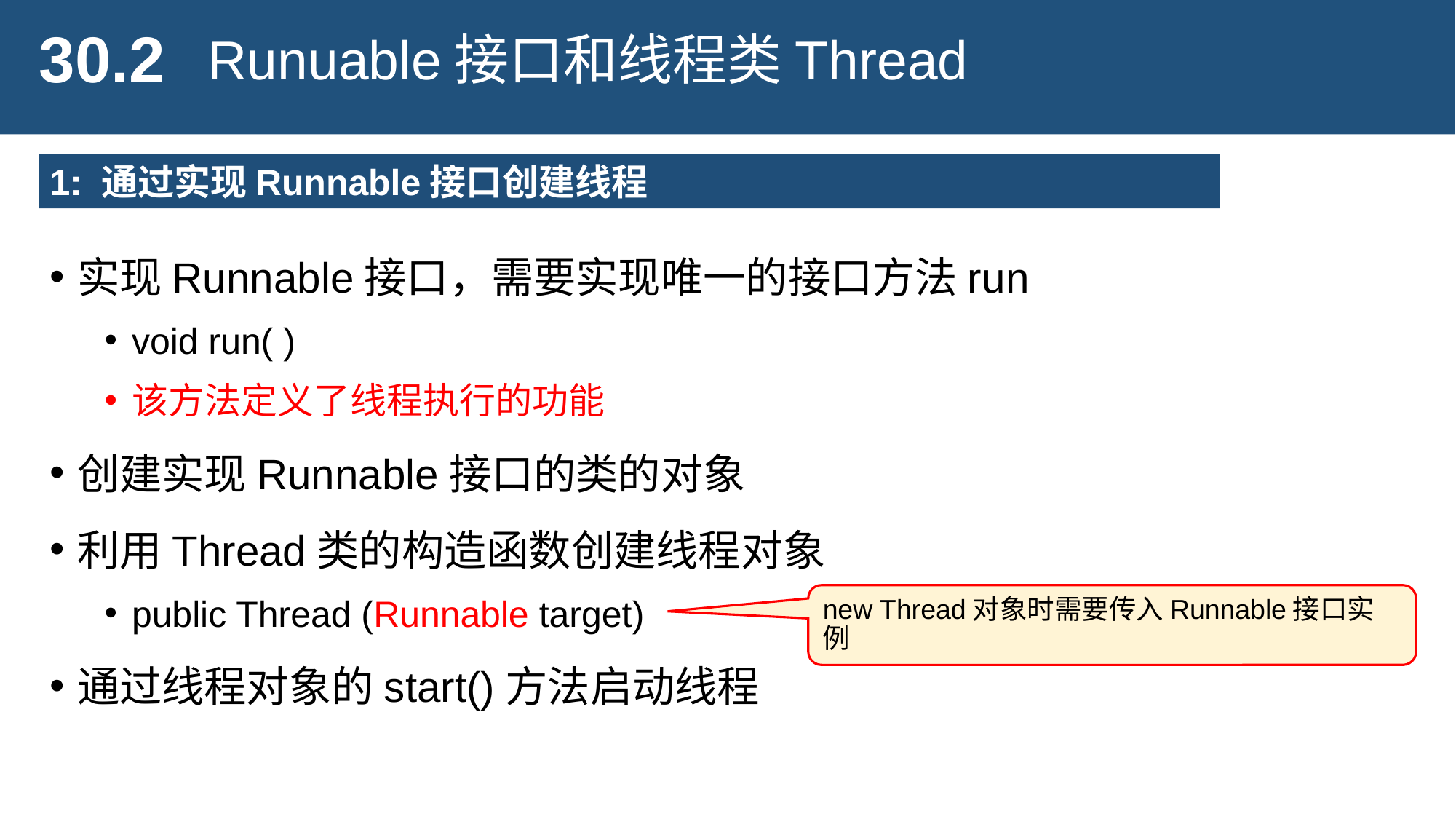

30.2
Runuable接口和线程类Thread
1: 通过实现Runnable接口创建线程
实现Runnable接口，需要实现唯一的接口方法run
void run( )
该方法定义了线程执行的功能
创建实现Runnable接口的类的对象
利用Thread类的构造函数创建线程对象
public Thread (Runnable target)
通过线程对象的start()方法启动线程
new Thread对象时需要传入Runnable接口实例